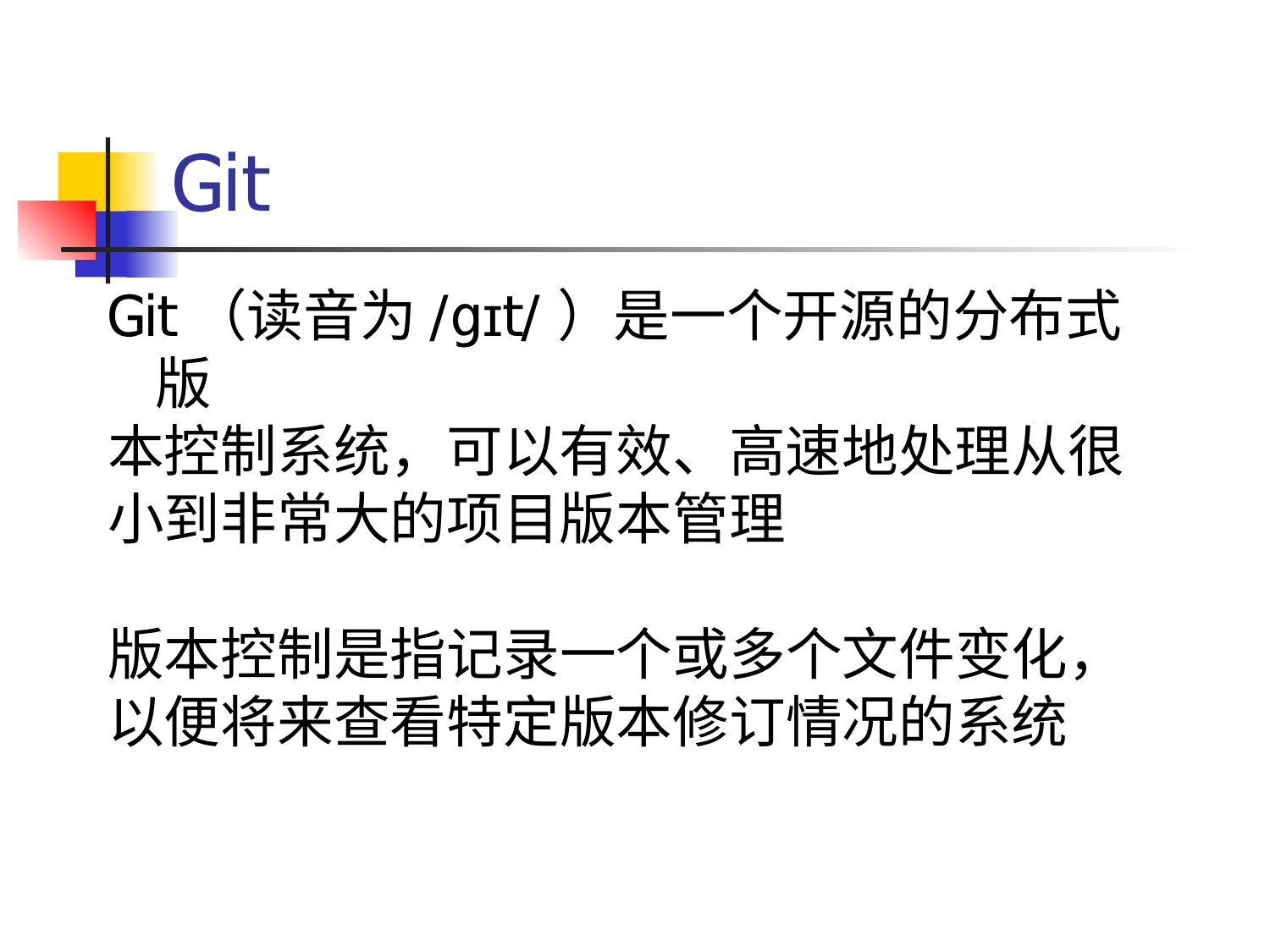

# Git
Git（读音为/gɪt/）是一个开源的分布式版
本控制系统，可以有效、高速地处理从很
小到非常大的项目版本管理

版本控制是指记录一个或多个文件变化，
以便将来查看特定版本修订情况的系统